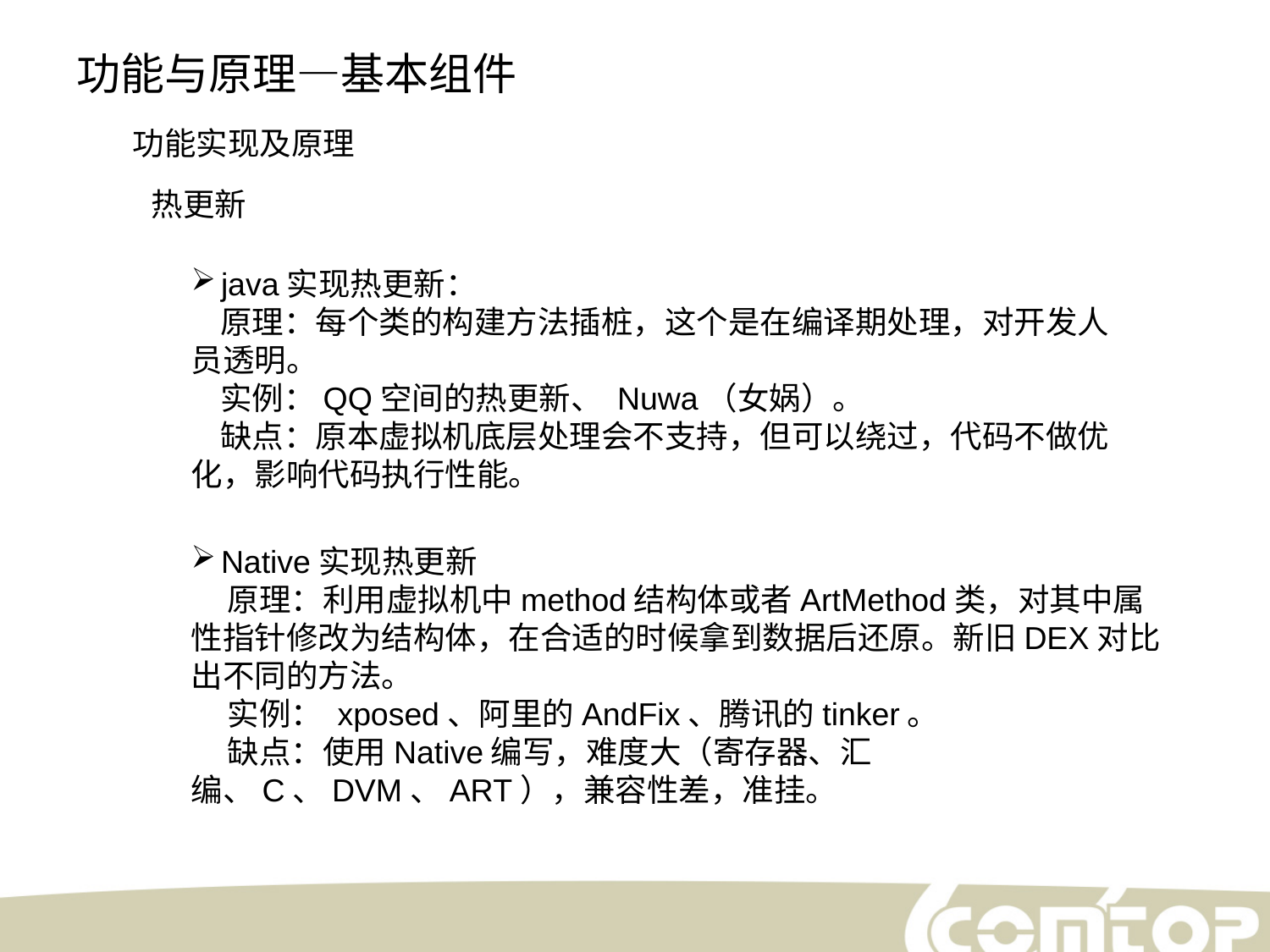

功能与原理—基本组件
功能实现及原理
热更新

java实现热更新：
   原理：每个类的构建方法插桩，这个是在编译期处理，对开发人员透明。
   实例：QQ空间的热更新、 Nuwa（女娲）。
   缺点：原本虚拟机底层处理会不支持，但可以绕过，代码不做优化，影响代码执行性能。
Native实现热更新
    原理：利用虚拟机中method结构体或者ArtMethod类，对其中属性指针修改为结构体，在合适的时候拿到数据后还原。新旧DEX对比出不同的方法。
    实例： xposed、阿里的AndFix、腾讯的tinker。
    缺点：使用Native编写，难度大（寄存器、汇编、C、DVM、ART），兼容性差，准挂。